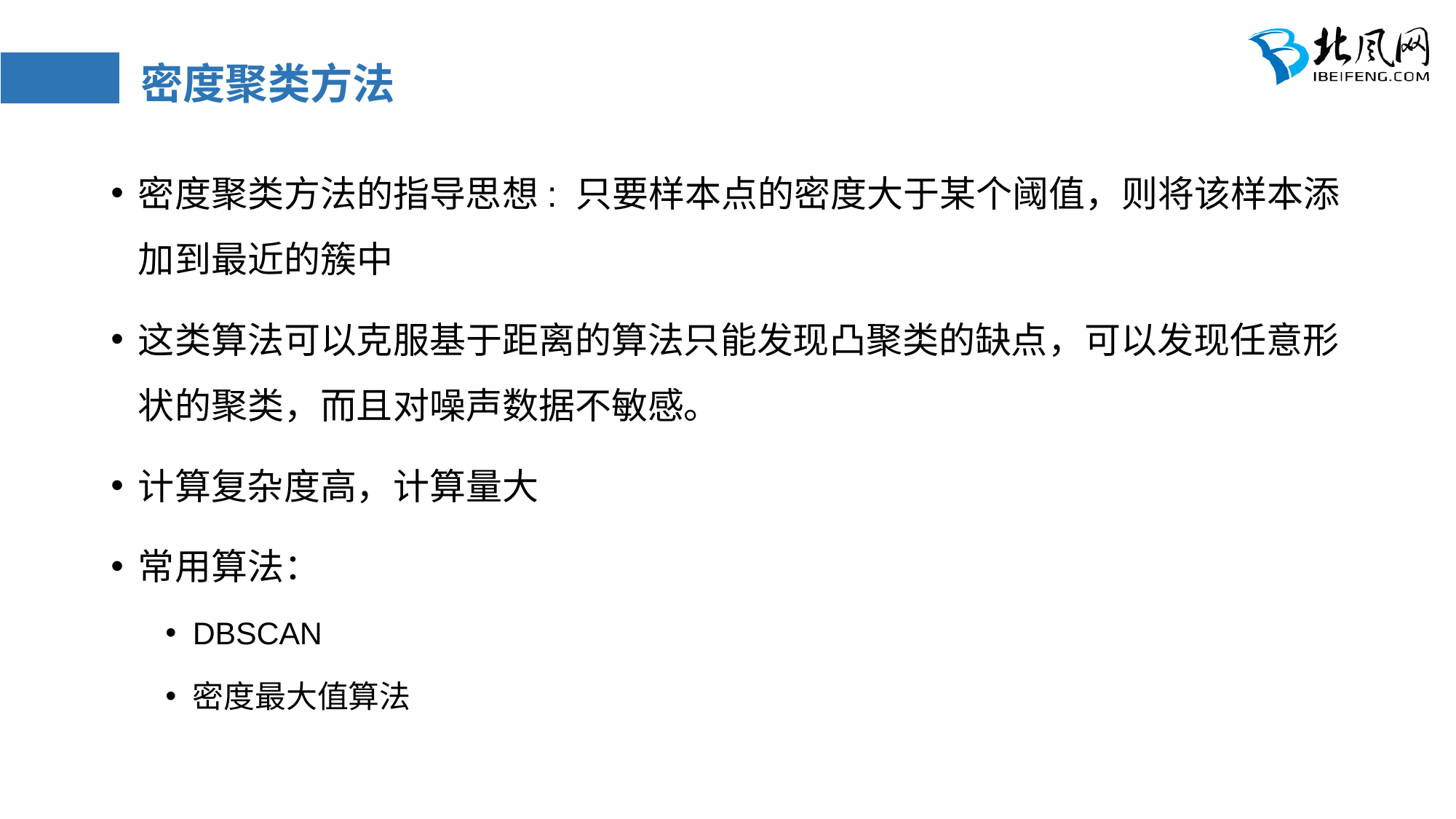

# 密度聚类方法
密度聚类方法的指导思想: 只要样本点的密度大于某个阈值，则将该样本添加到最近的簇中
这类算法可以克服基于距离的算法只能发现凸聚类的缺点，可以发现任意形状的聚类，而且对噪声数据不敏感。
计算复杂度高，计算量大
常用算法：
DBSCAN
密度最大值算法